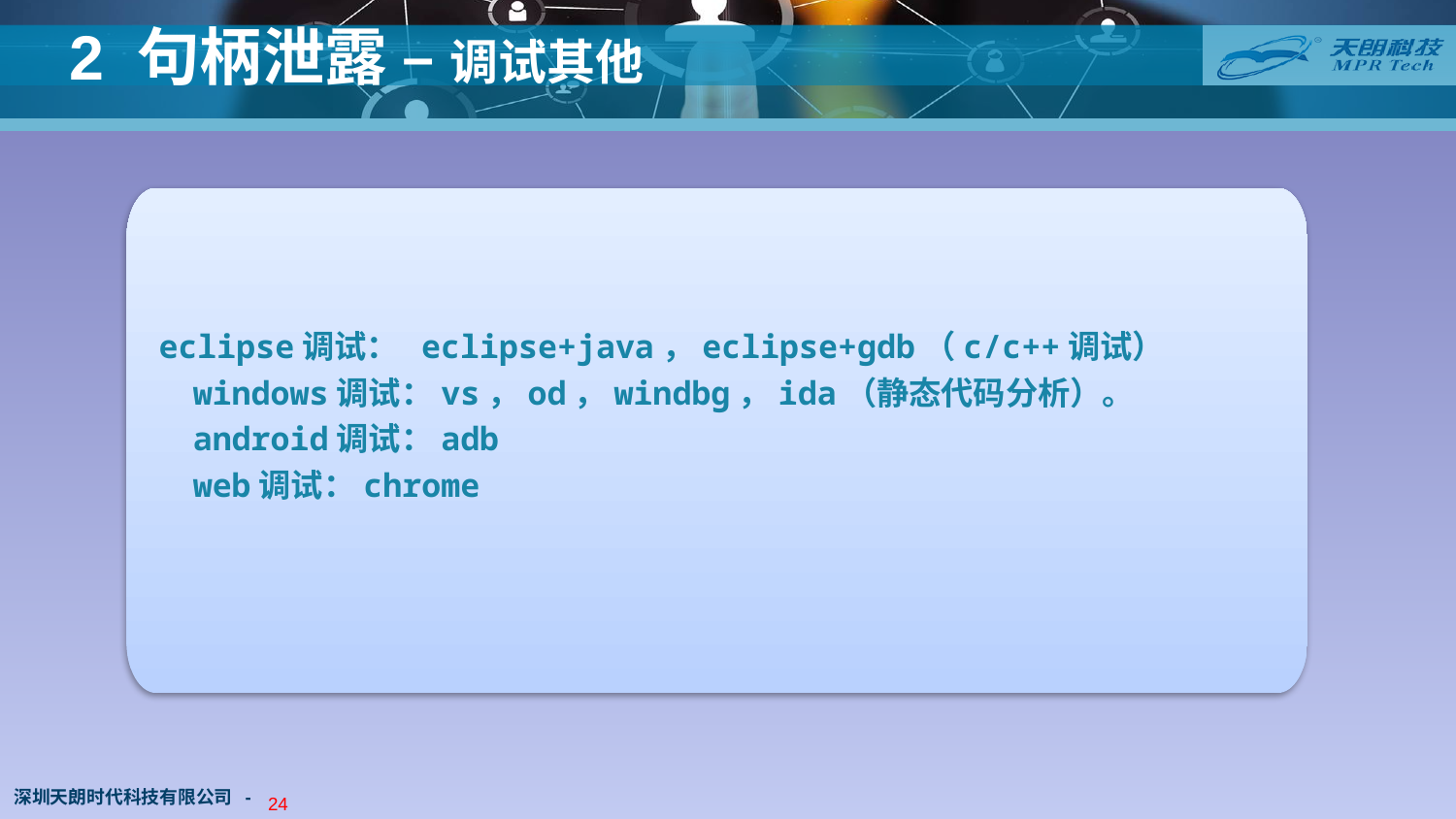

2 句柄泄露 – 调试其他
   eclipse调试：  eclipse+java，eclipse+gdb（c/c++调试）
   windows调试：vs，od，windbg，ida（静态代码分析）。
   android调试：adb
   web调试：chrome

深圳天朗时代科技有限公司  -
24